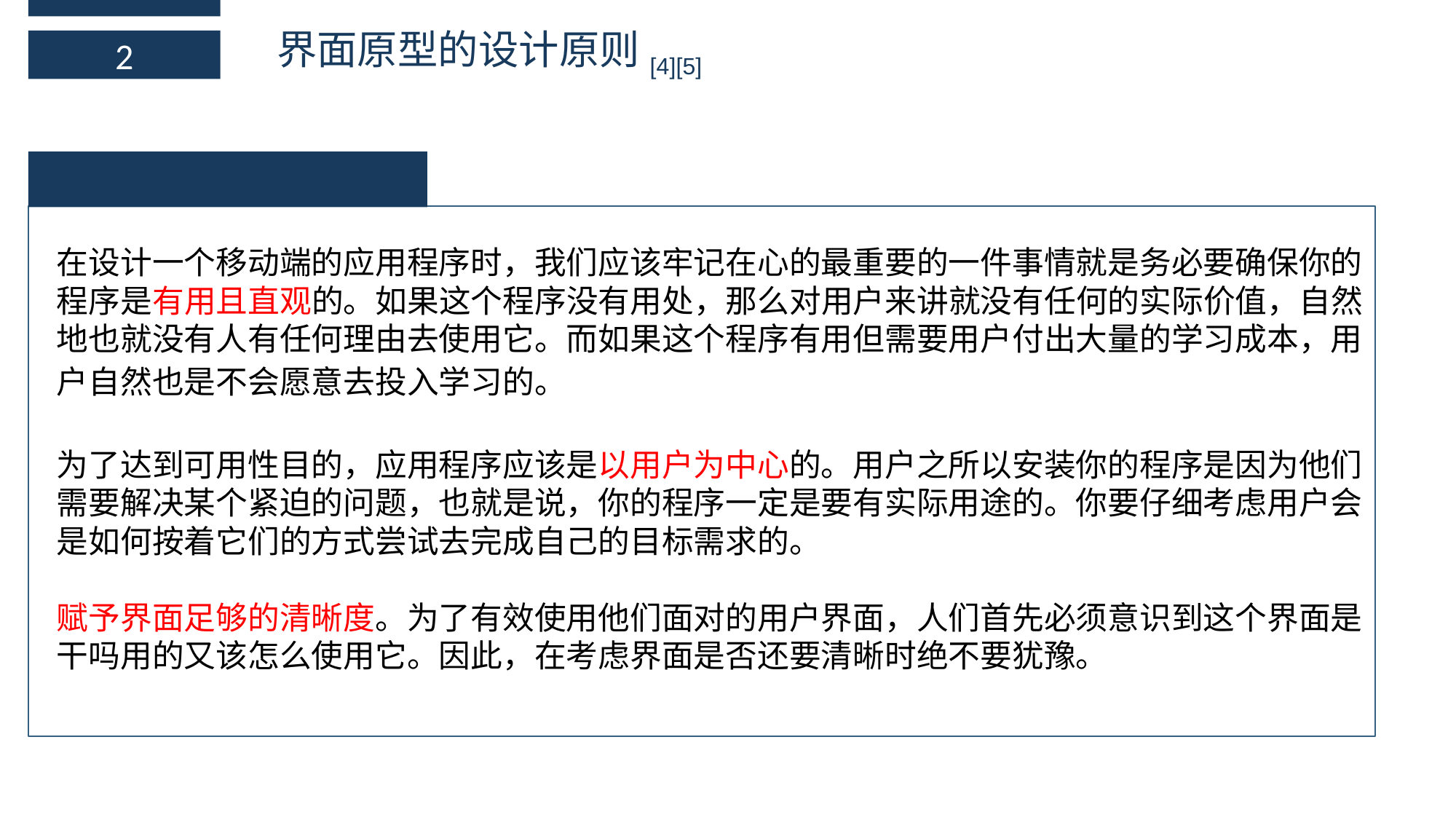

界面原型的设计原则[4][5]
2

在设计一个移动端的应用程序时，我们应该牢记在心的最重要的一件事情就是务必要确保你的程序是有用且直观的。如果这个程序没有用处，那么对用户来讲就没有任何的实际价值，自然地也就没有人有任何理由去使用它。而如果这个程序有用但需要用户付出大量的学习成本，用户自然也是不会愿意去投入学习的。

为了达到可用性目的，应用程序应该是以用户为中心的。用户之所以安装你的程序是因为他们需要解决某个紧迫的问题，也就是说，你的程序一定是要有实际用途的。你要仔细考虑用户会是如何按着它们的方式尝试去完成自己的目标需求的。

赋予界面足够的清晰度。为了有效使用他们面对的用户界面，人们首先必须意识到这个界面是干吗用的又该怎么使用它。因此，在考虑界面是否还要清晰时绝不要犹豫。